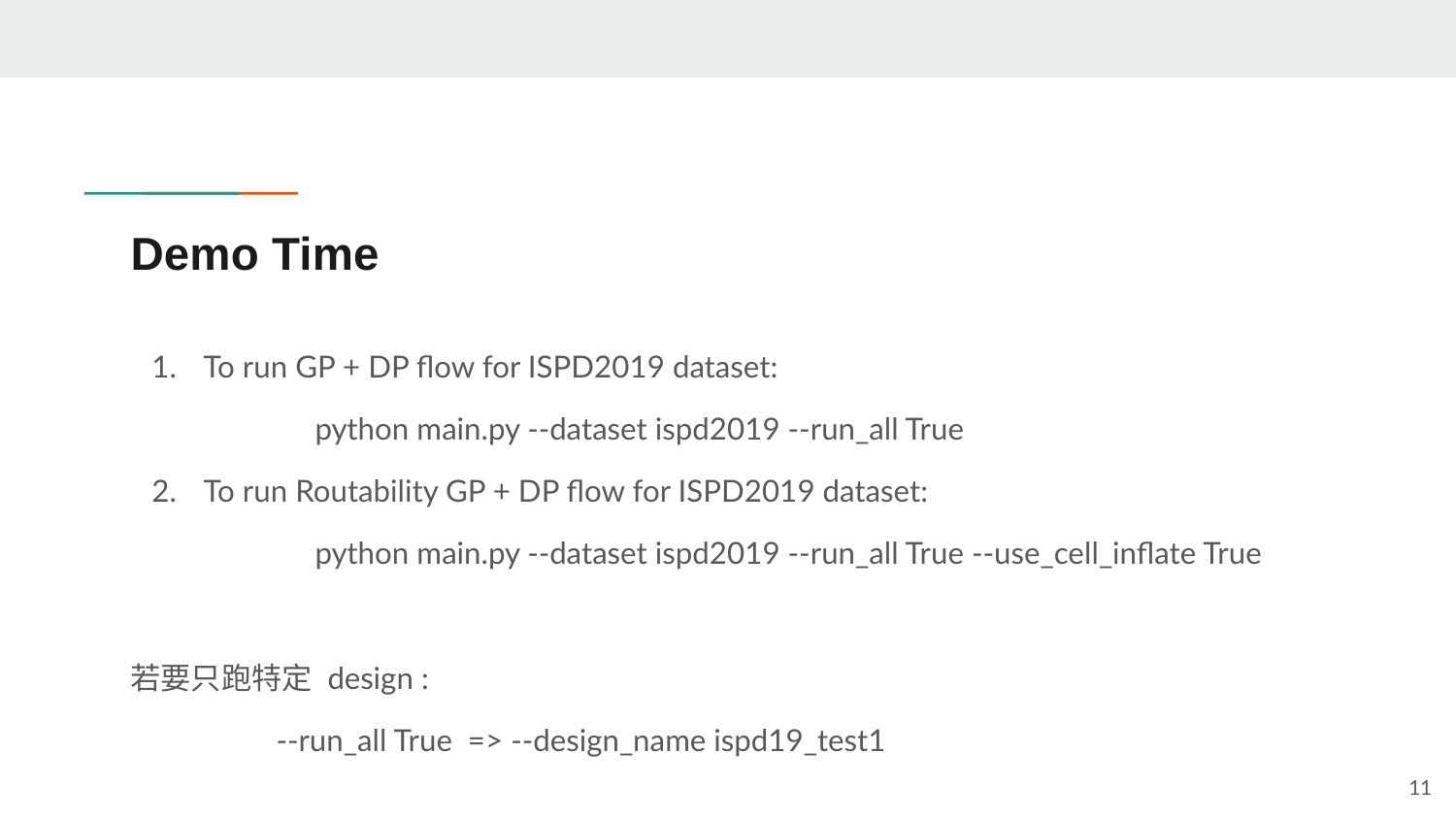

# Demo Time
To run GP + DP flow for ISPD2019 dataset:
	     python main.py --dataset ispd2019 --run_all True
To run Routability GP + DP flow for ISPD2019 dataset:
	     python main.py --dataset ispd2019 --run_all True --use_cell_inflate True

若要只跑特定 design :
	--run_all True  => --design_name ispd19_test1
11